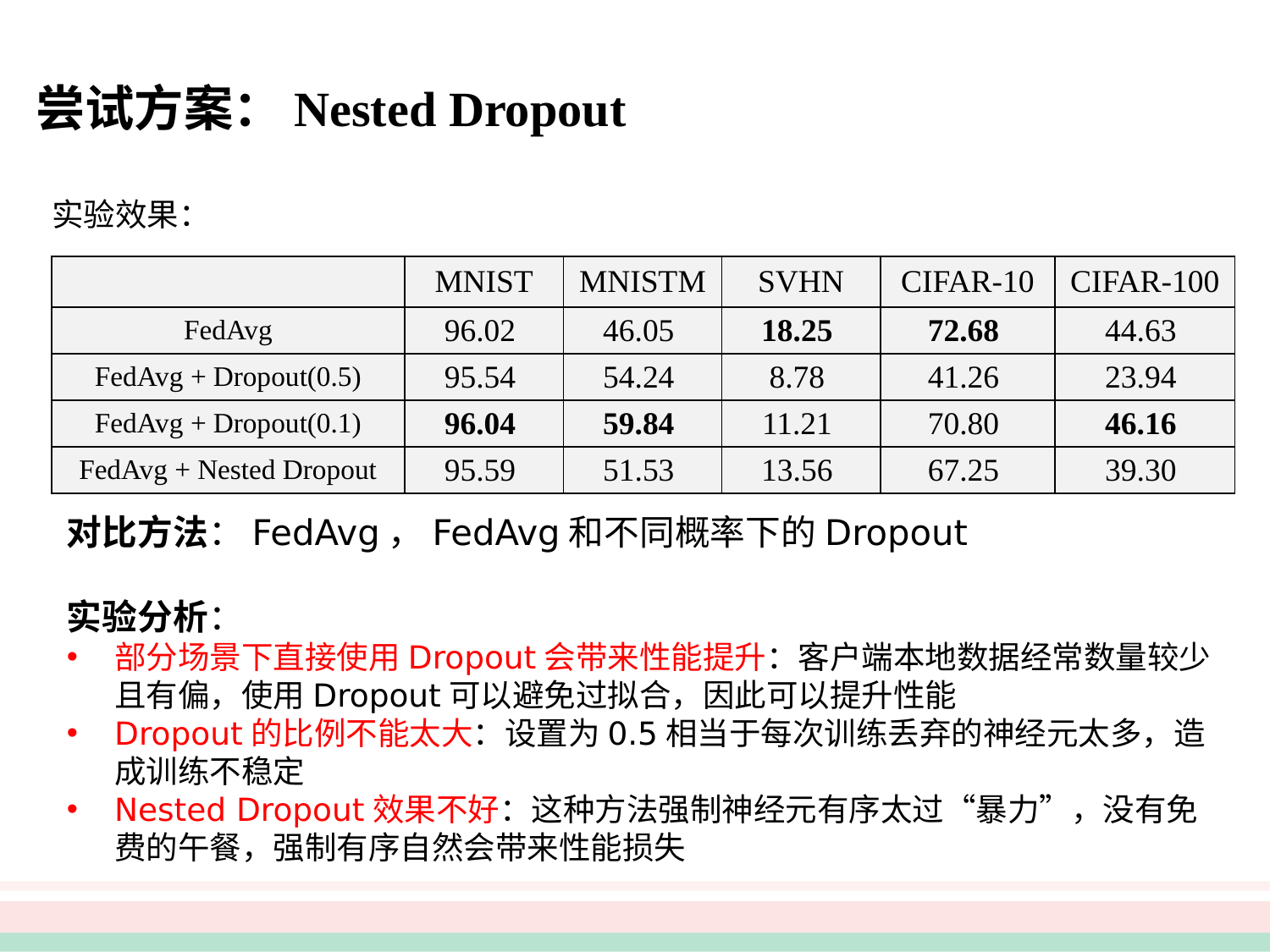

尝试方案：Nested Dropout
实验效果：
|  | MNIST | MNISTM | SVHN | CIFAR-10 | CIFAR-100 |
| --- | --- | --- | --- | --- | --- |
| FedAvg | 96.02 | 46.05 | 18.25 | 72.68 | 44.63 |
| FedAvg + Dropout(0.5) | 95.54 | 54.24 | 8.78 | 41.26 | 23.94 |
| FedAvg + Dropout(0.1) | 96.04 | 59.84 | 11.21 | 70.80 | 46.16 |
| FedAvg + Nested Dropout | 95.59 | 51.53 | 13.56 | 67.25 | 39.30 |
对比方法：FedAvg，FedAvg和不同概率下的Dropout

实验分析：
部分场景下直接使用Dropout会带来性能提升：客户端本地数据经常数量较少且有偏，使用Dropout可以避免过拟合，因此可以提升性能
Dropout的比例不能太大：设置为0.5相当于每次训练丢弃的神经元太多，造成训练不稳定
Nested Dropout效果不好：这种方法强制神经元有序太过“暴力”，没有免费的午餐，强制有序自然会带来性能损失